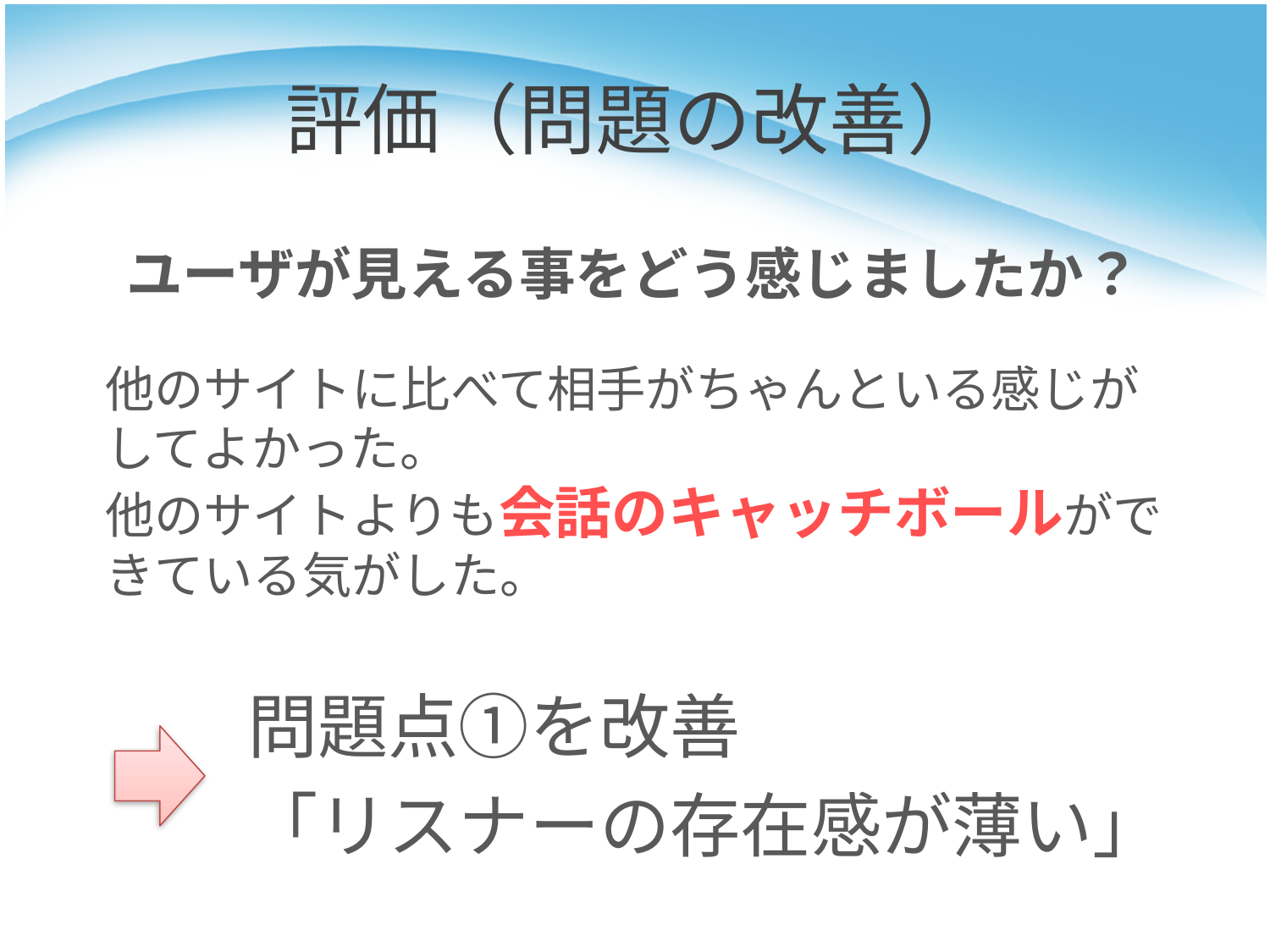

# 評価（問題の改善）
ユーザが見える事をどう感じましたか？
	他のサイトに比べて相手がちゃんといる感じがしてよかった。
他のサイトよりも会話のキャッチボールができている気がした。

問題点①を改善
「リスナーの存在感が薄い」